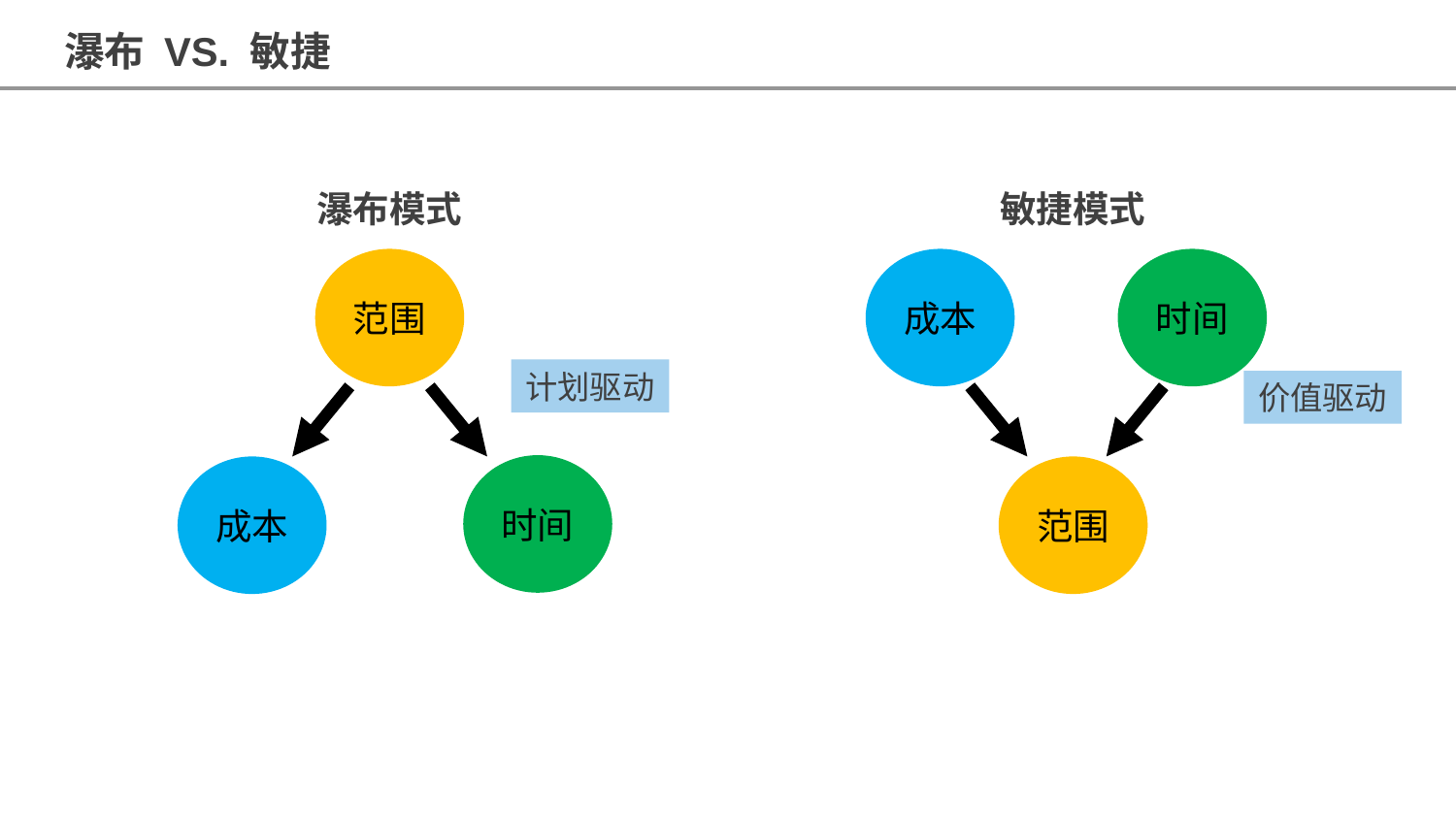

瀑布 VS. 敏捷
敏捷模式
瀑布模式
范围
成本
时间
计划驱动
价值驱动
时间
成本
范围